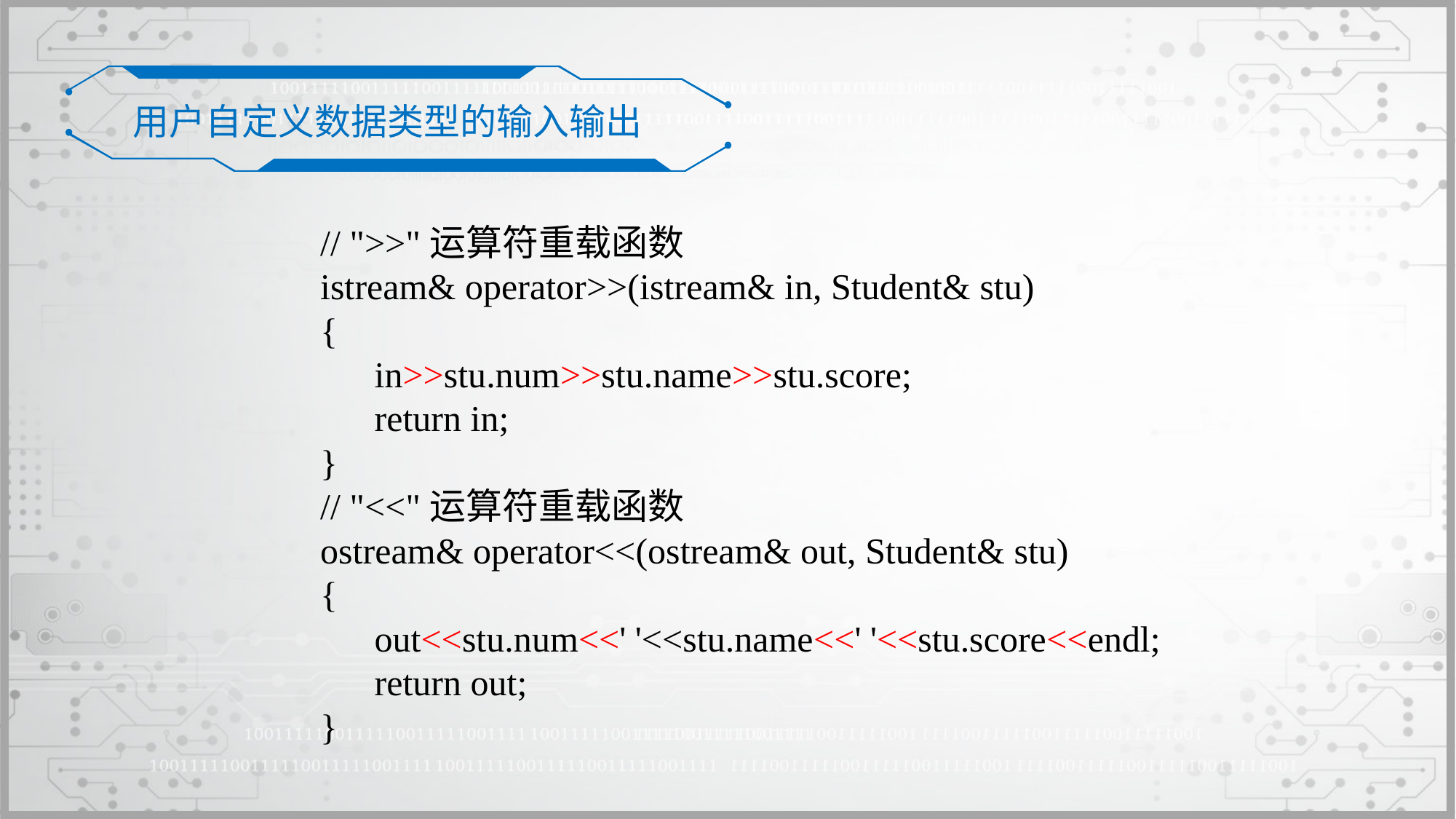

用户自定义数据类型的输入输出
// ">>"运算符重载函数
istream& operator>>(istream& in, Student& stu)
{
	in>>stu.num>>stu.name>>stu.score;
	return in;
}
// "<<"运算符重载函数
ostream& operator<<(ostream& out, Student& stu)
{
	out<<stu.num<<' '<<stu.name<<' '<<stu.score<<endl;
	return out;
}